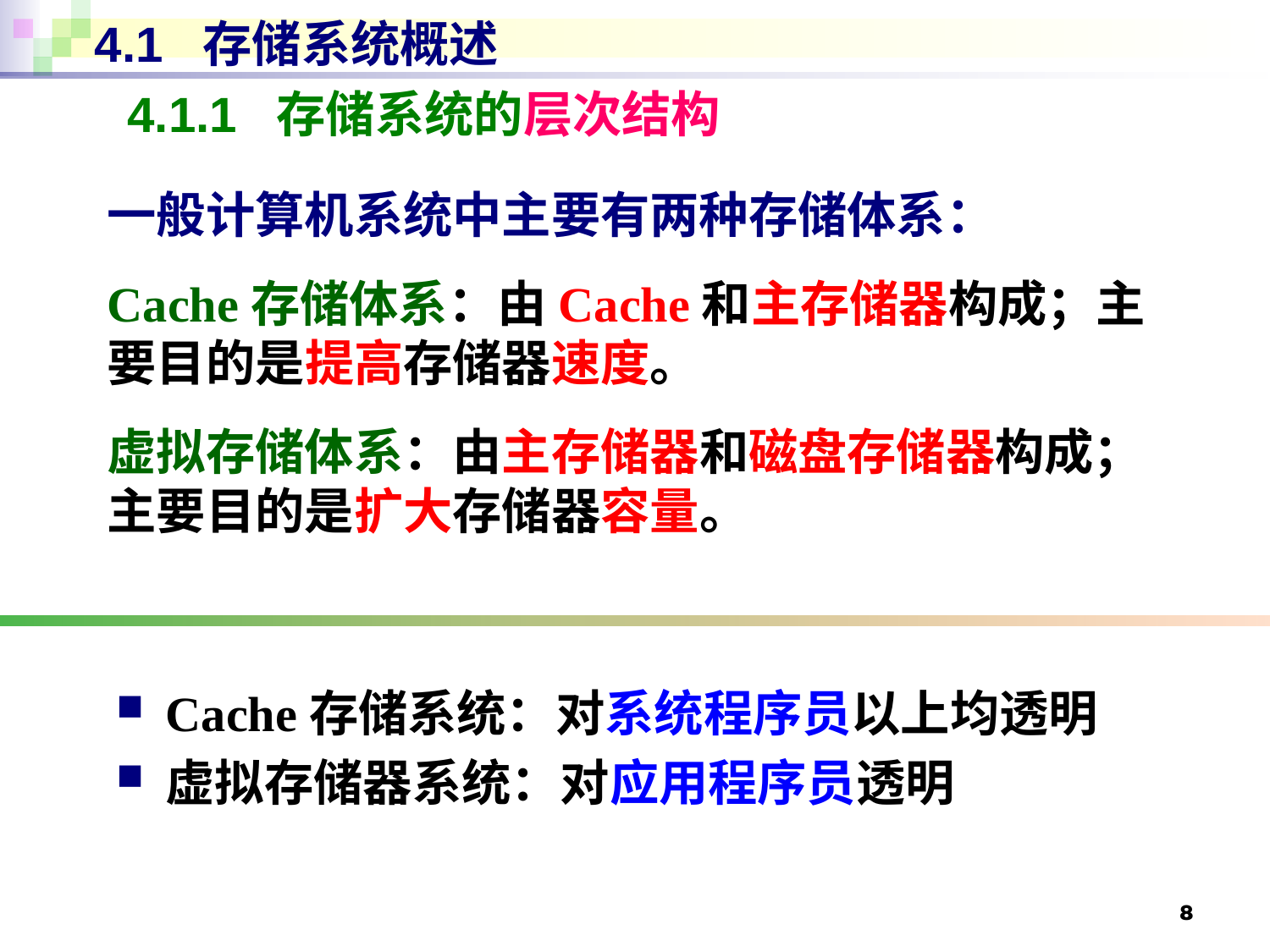

# 4.1  存储系统概述
4.1.1  存储系统的层次结构
一般计算机系统中主要有两种存储体系：
Cache存储体系：由Cache和主存储器构成；主要目的是提高存储器速度。
虚拟存储体系：由主存储器和磁盘存储器构成；主要目的是扩大存储器容量。

Cache存储系统：对系统程序员以上均透明
虚拟存储器系统：对应用程序员透明
8